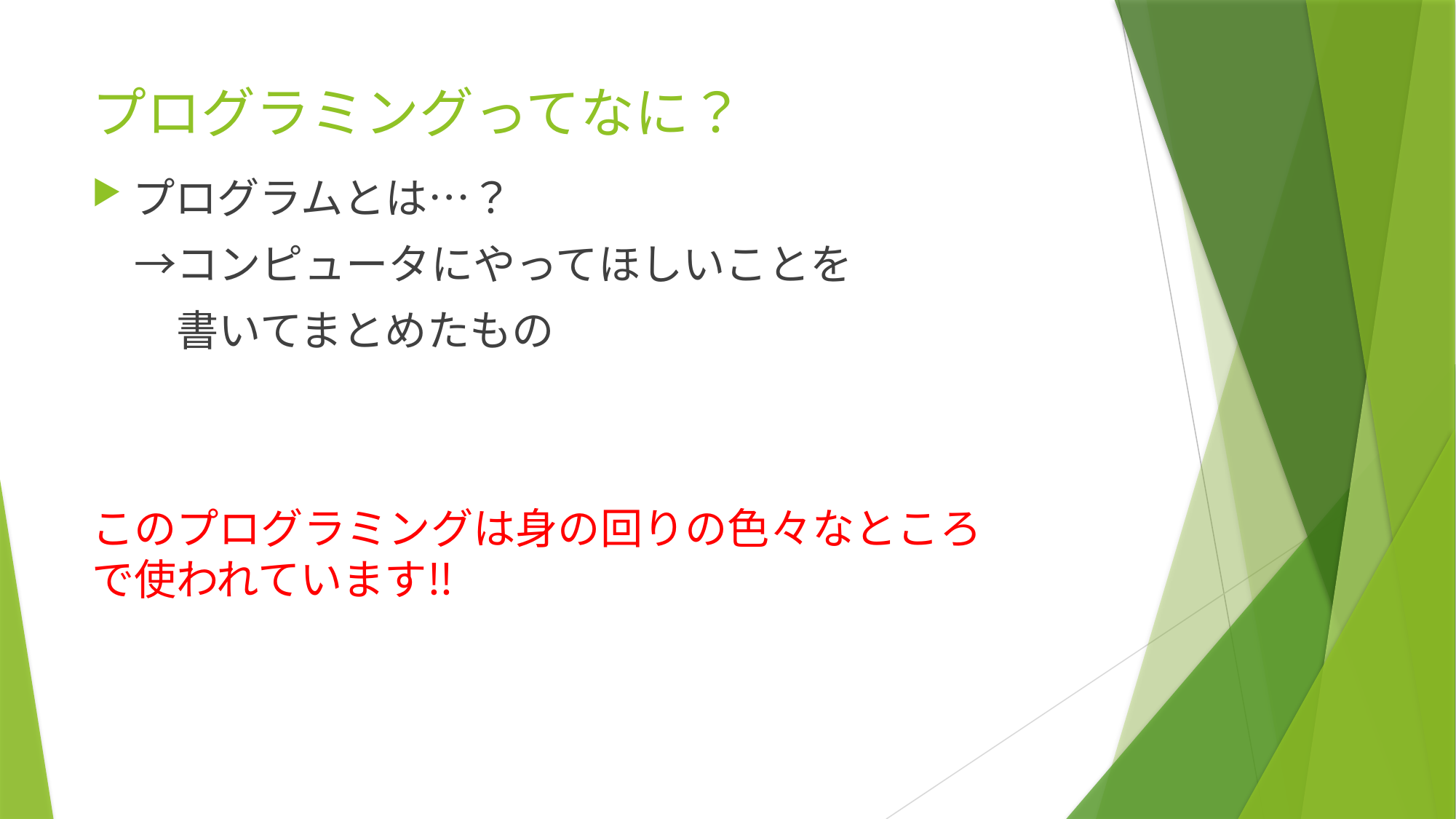

# プログラミングってなに？
プログラムとは…？
　→コンピュータにやってほしいことを
　　書いてまとめたもの

このプログラミングは身の回りの色々なところ　　で使われています‼